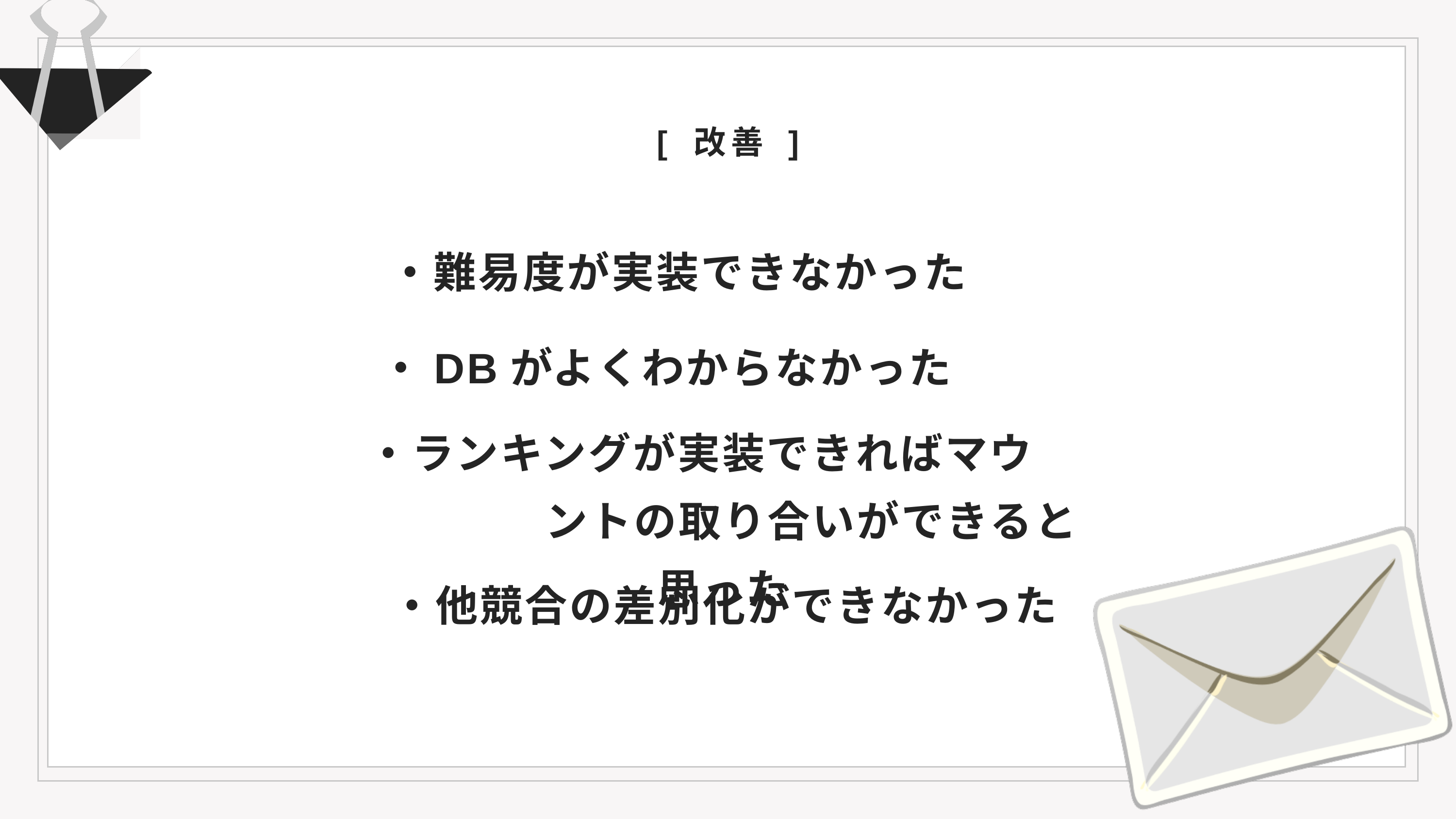

[ 改善 ]
・難易度が実装できなかった
・DBがよくわからなかった
・ランキングが実装できればマウ　　　　　ントの取り合いができると思った

・他競合の差別化ができなかった